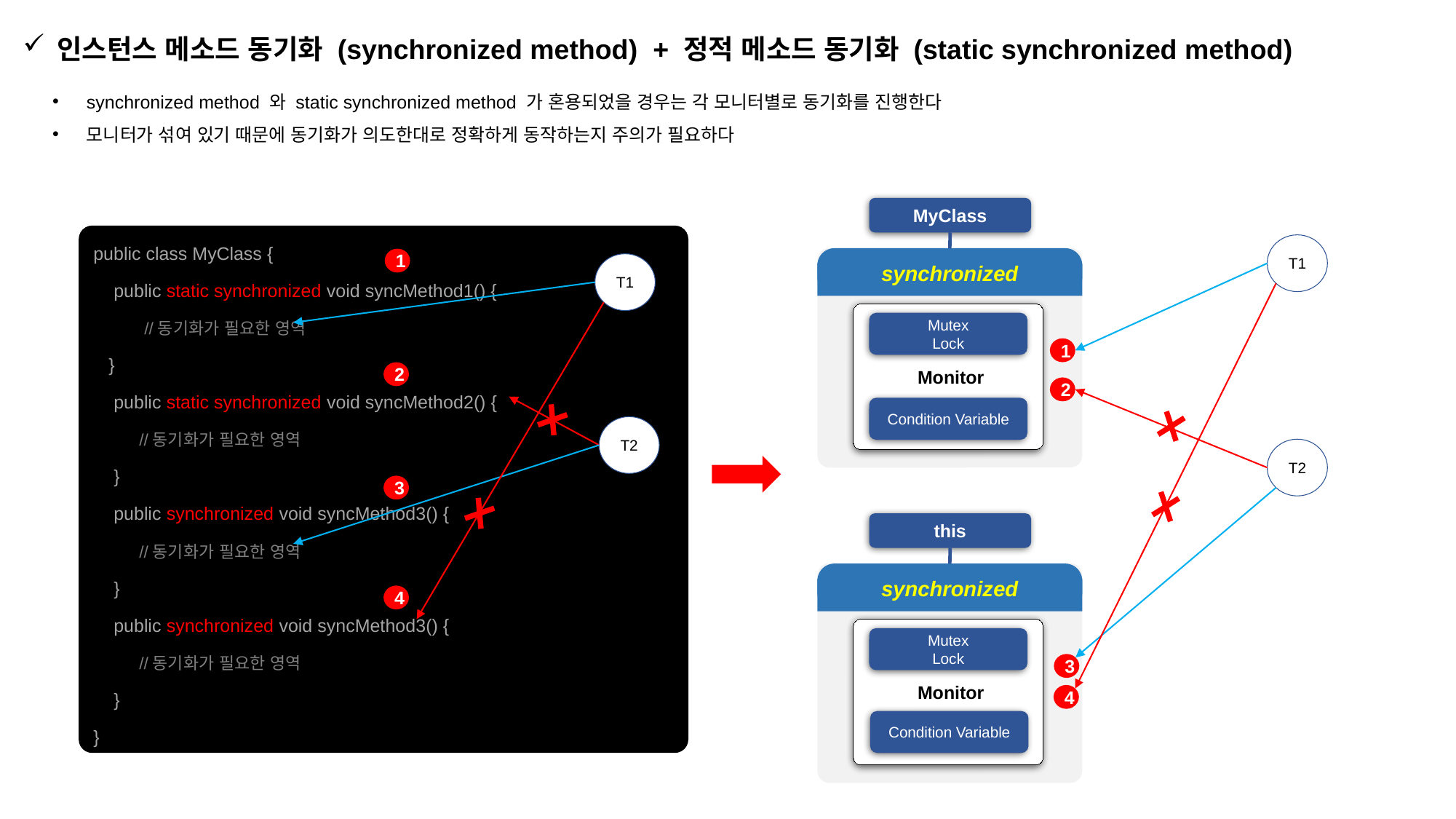

인스턴스 메소드 동기화 (synchronized method)  + 정적 메소드 동기화 (static synchronized method)
synchronized method 와 static synchronized method 가 혼용되었을 경우는 각 모니터별로 동기화를 진행한다
모니터가 섞여 있기 때문에 동기화가 의도한대로 정확하게 동작하는지 주의가 필요하다
MyClass
public class MyClass {
    public static synchronized void syncMethod1() {
          //동기화가 필요한 영역
   }
    public static synchronized void syncMethod2() {
         //동기화가 필요한 영역
    }
    public synchronized void syncMethod3() {
         //동기화가 필요한 영역
    }
    public synchronized void syncMethod3() {
         //동기화가 필요한 영역
    }
}
1
2
T1

synchronized

T1
 Monitor
Mutex
Lock
1
2

Condition Variable

T2
T2

3

this

synchronized

4
 Monitor
Mutex
Lock
3
4
Condition Variable